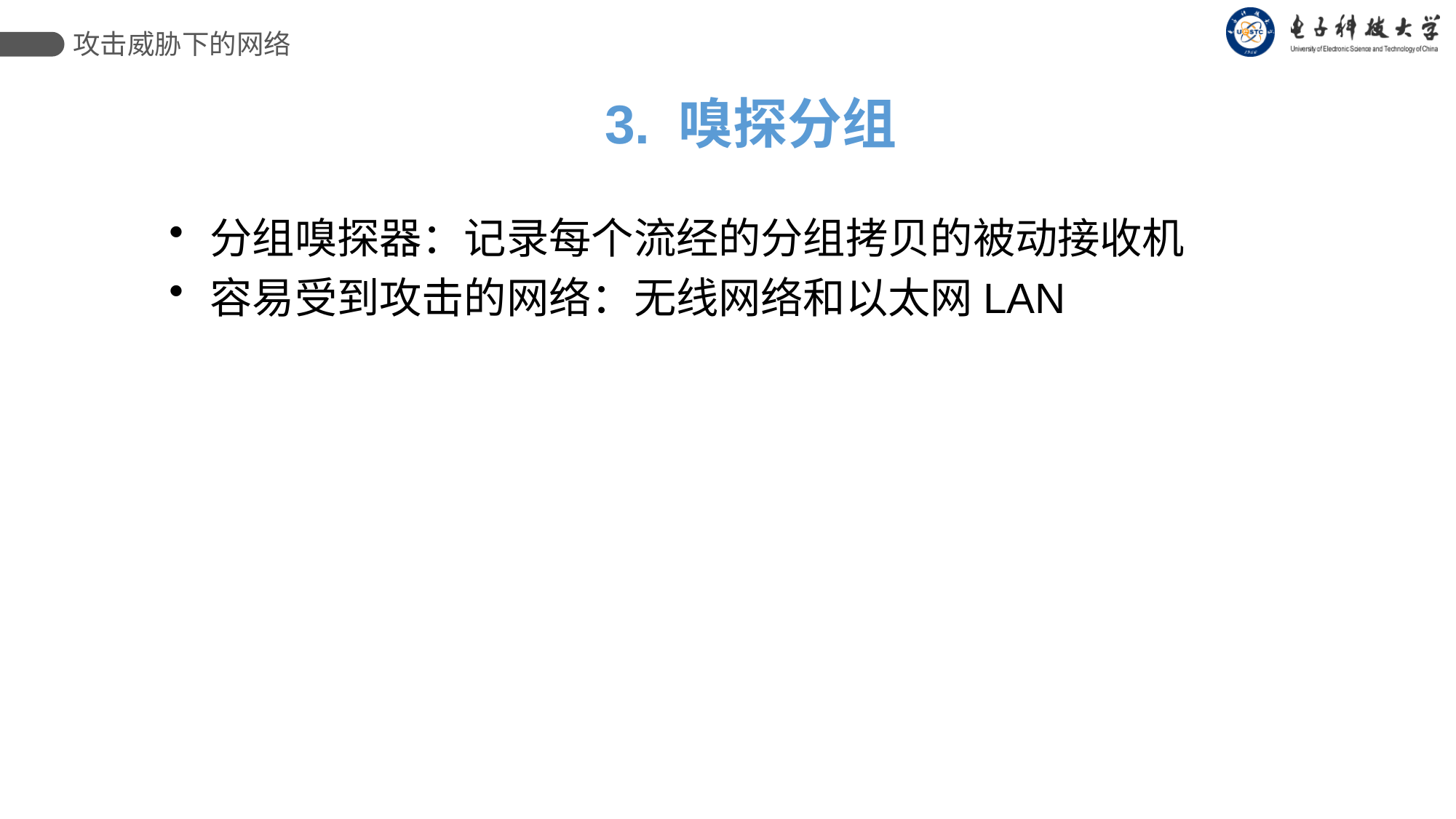

攻击威胁下的网络

                                         3. 嗅探分组
分组嗅探器：记录每个流经的分组拷贝的被动接收机
容易受到攻击的网络：无线网络和以太网LAN